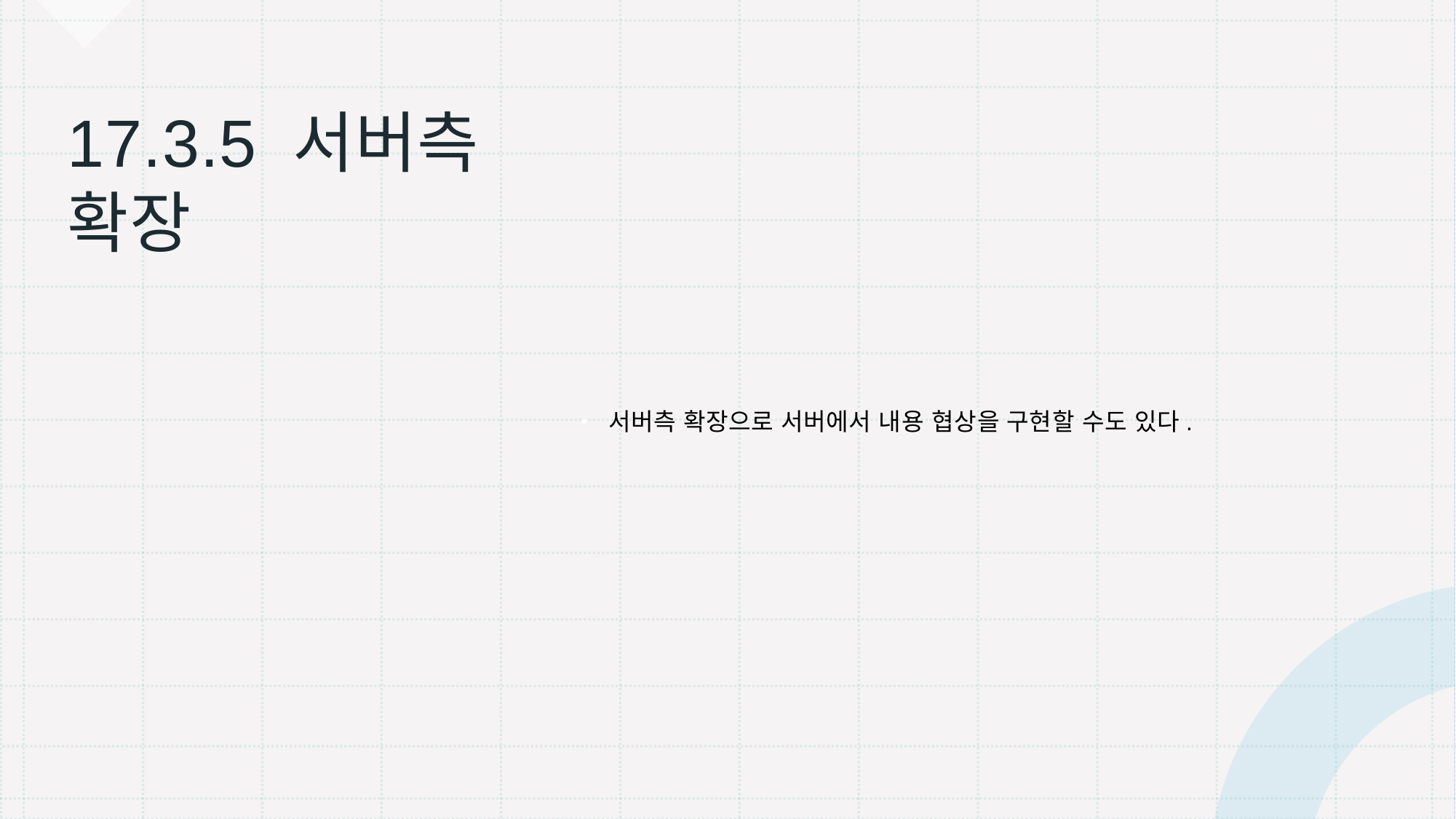

서버측 확장으로 서버에서 내용 협상을 구현할 수도 있다.
# 17.3.5 서버측 확장